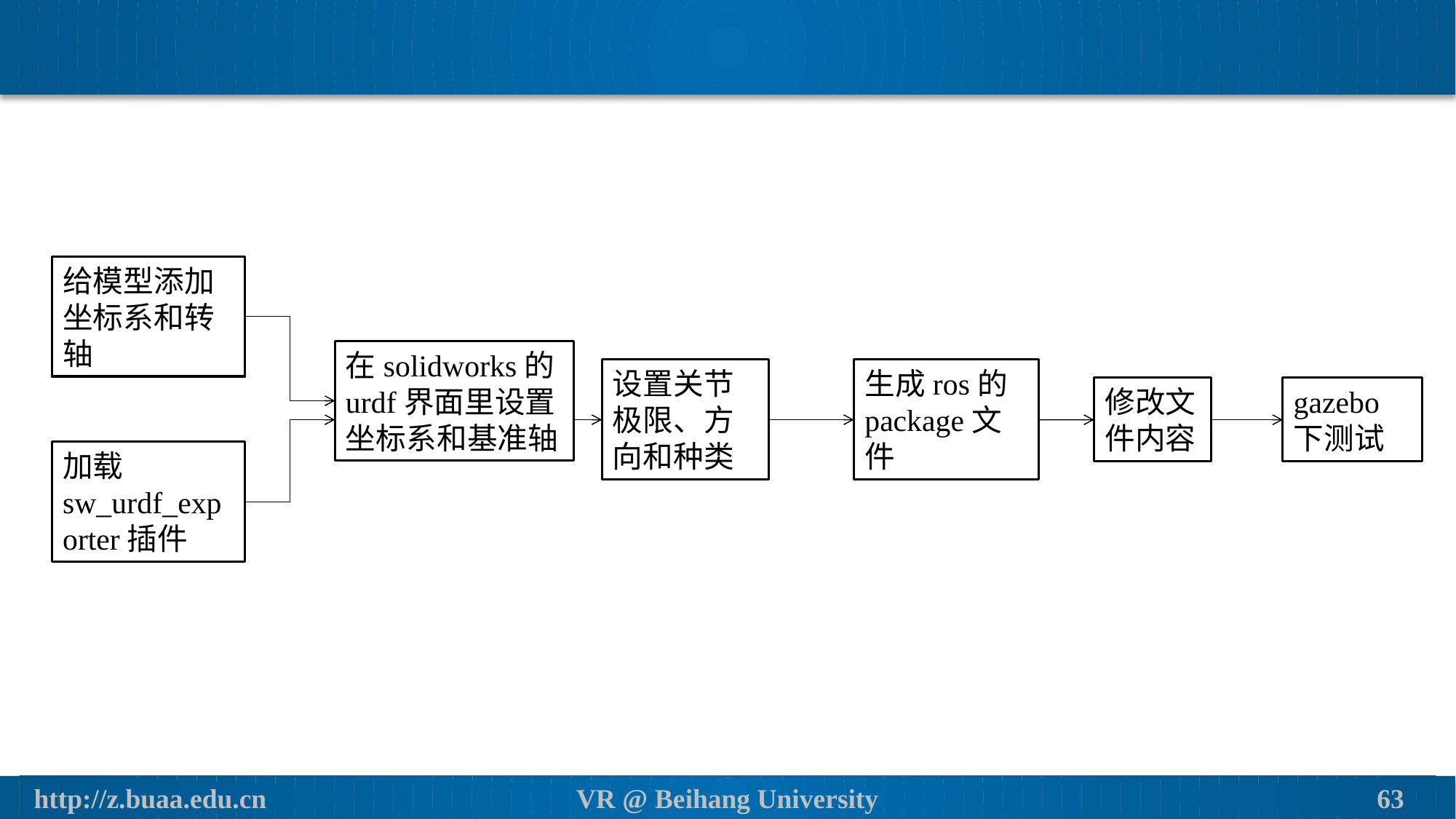

给模型添加坐标系和转轴
在solidworks的urdf界面里设置坐标系和基准轴
设置关节极限、方向和种类
生成ros的package文件
修改文件内容
gazebo下测试
加载sw_urdf_exporter插件